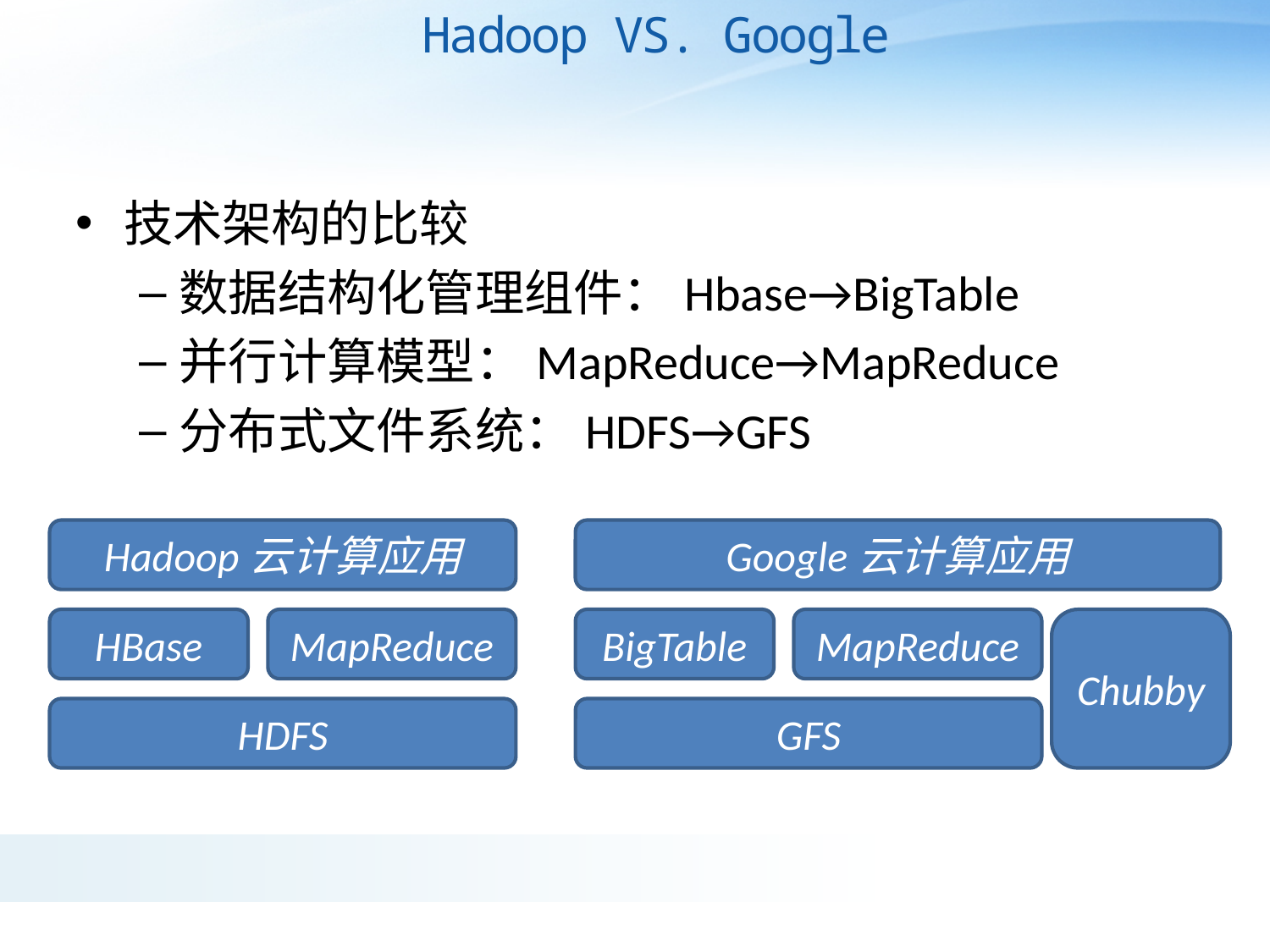

Hadoop VS. Google
技术架构的比较
数据结构化管理组件：Hbase→BigTable
并行计算模型：MapReduce→MapReduce
分布式文件系统：HDFS→GFS
Hadoop云计算应用
Google云计算应用
HBase
MapReduce
BigTable
MapReduce
Chubby
HDFS
GFS